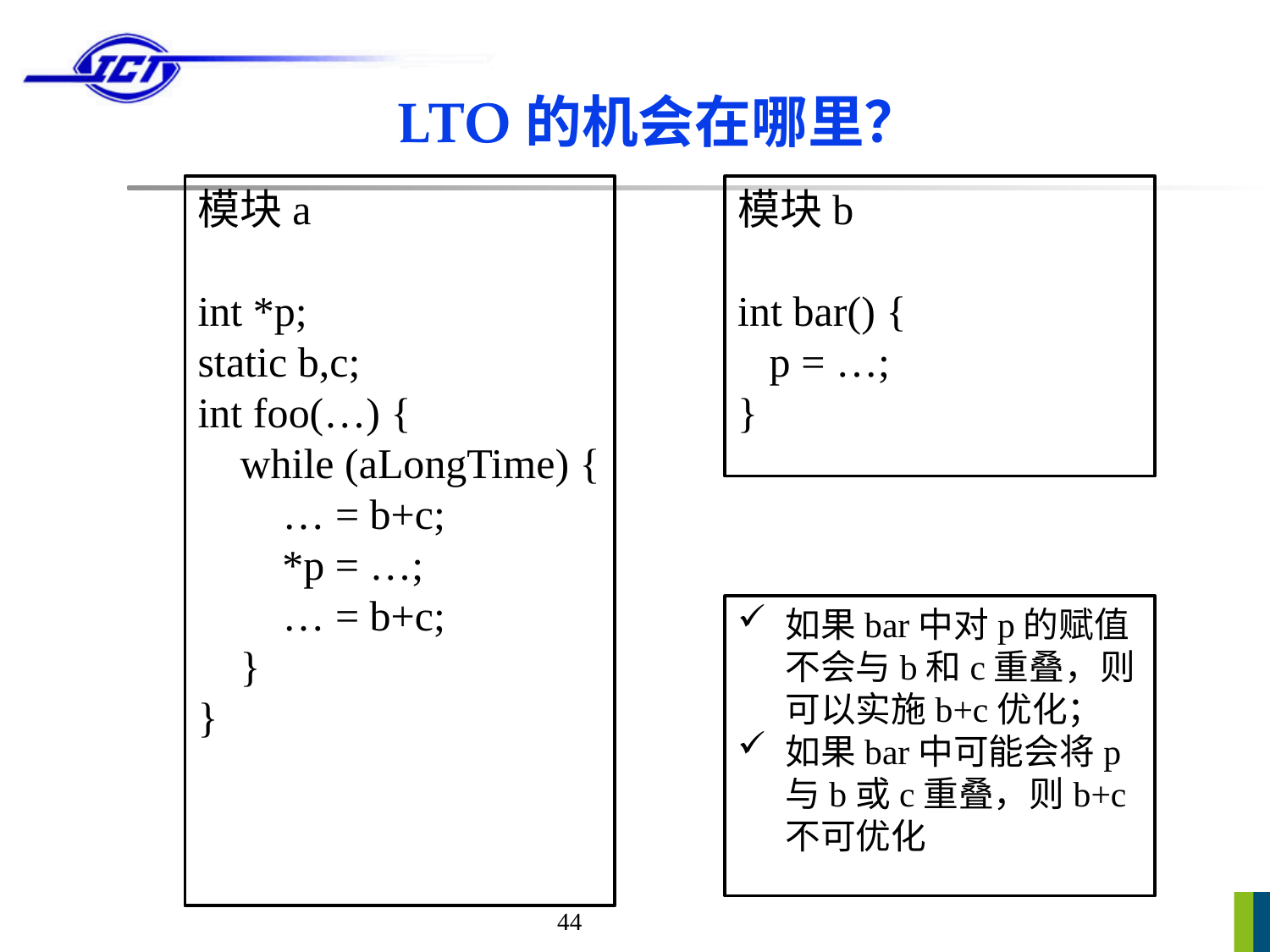

# LTO的机会在哪里？
模块a

int *p;
static b,c;
int foo(…) {
    while (aLongTime) {
        … = b+c;
        *p = …;
        … = b+c;
    }
}
模块b

int bar() {
   p = …;
}
如果bar中对p的赋值不会与b和c重叠，则可以实施b+c优化；
如果bar中可能会将p与b或c重叠，则b+c不可优化